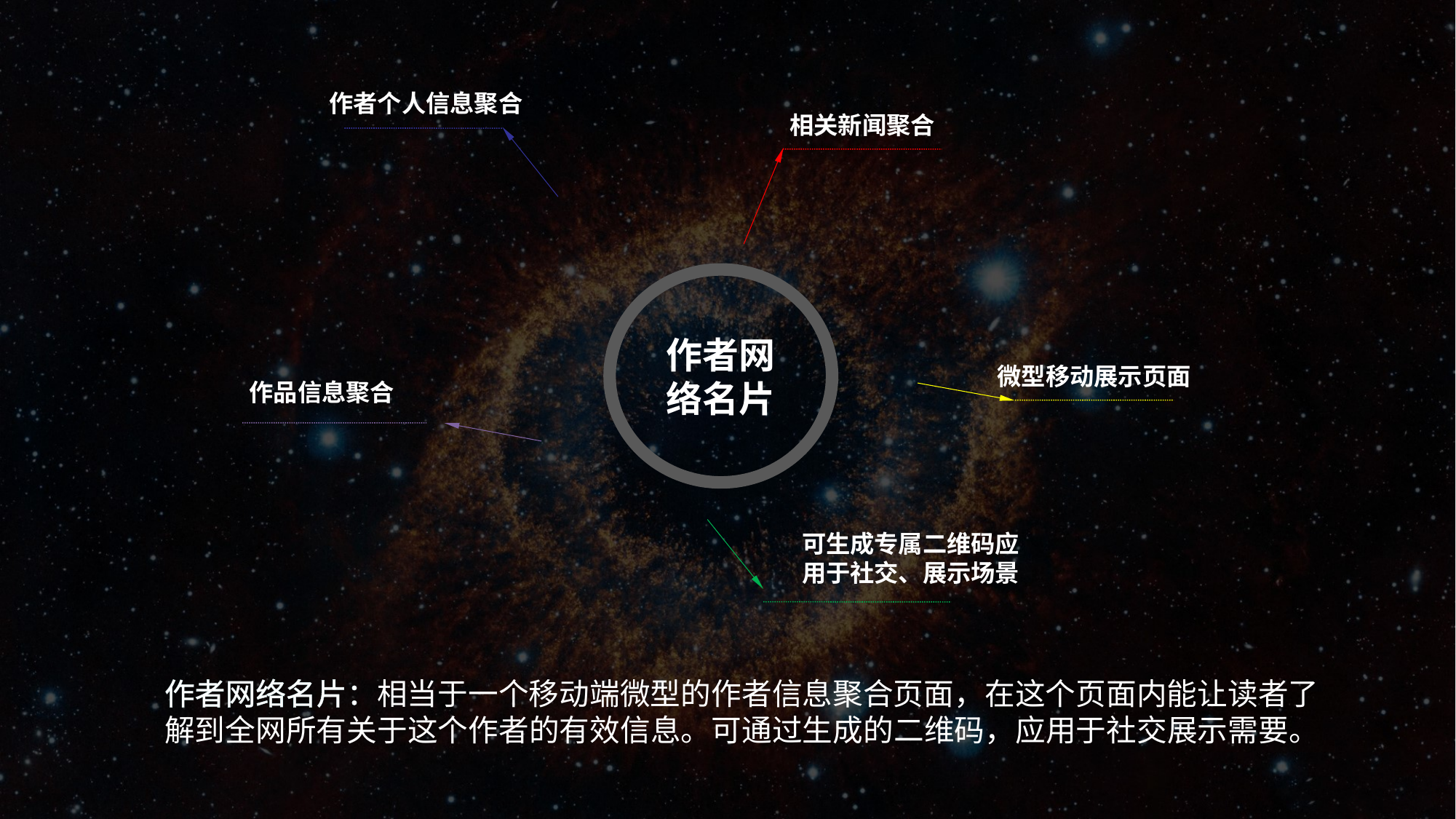

作者个人信息聚合
相关新闻聚合

作者网络名片
微型移动展示页面
作品信息聚合

可生成专属二维码应用于社交、展示场景

作者网络名片：相当于一个移动端微型的作者信息聚合页面，在这个页面内能让读者了解到全网所有关于这个作者的有效信息。可通过生成的二维码，应用于社交展示需要。